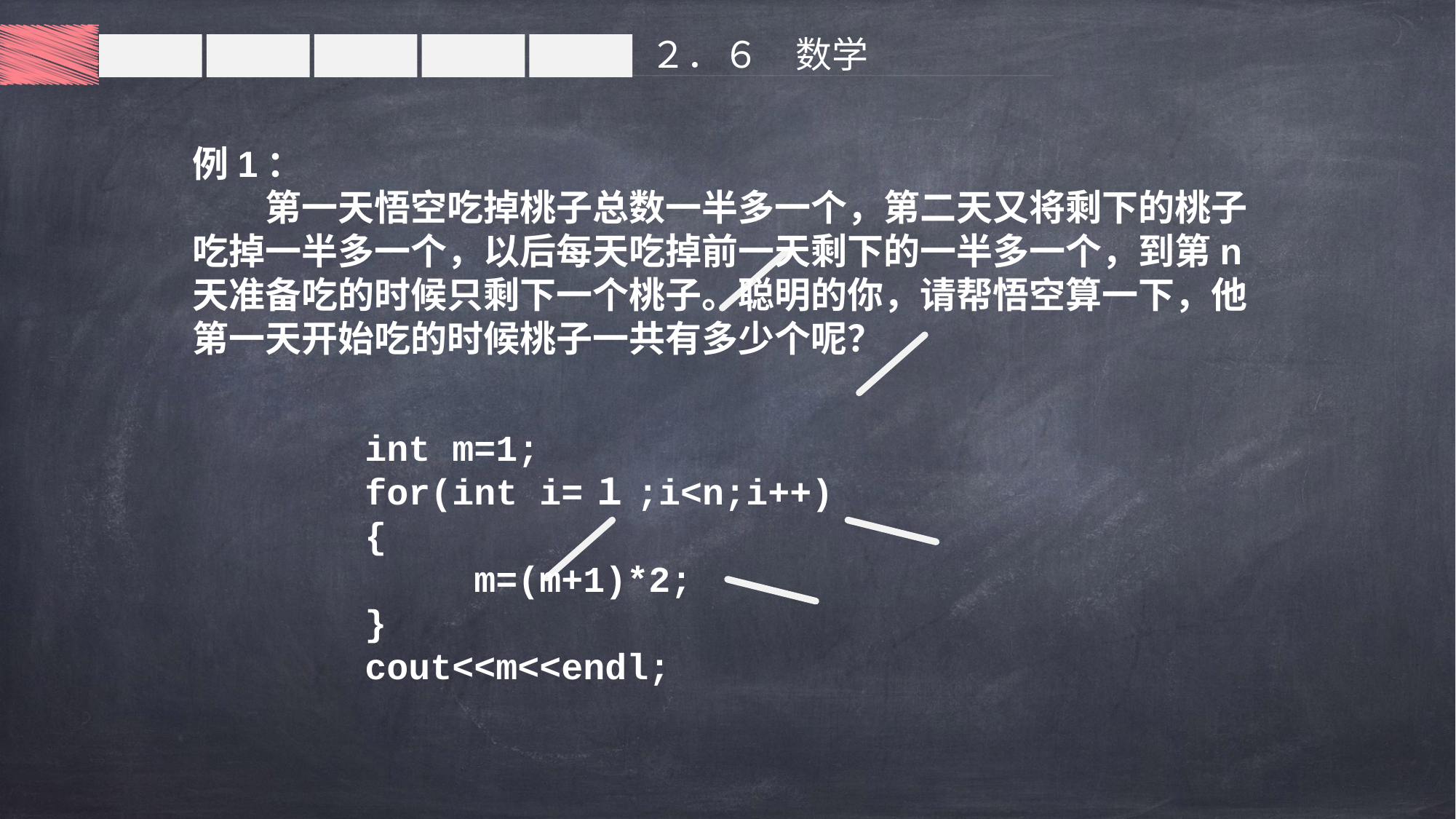

２．６　数学

例1：
　　第一天悟空吃掉桃子总数一半多一个，第二天又将剩下的桃子吃掉一半多一个，以后每天吃掉前一天剩下的一半多一个，到第n天准备吃的时候只剩下一个桃子。聪明的你，请帮悟空算一下，他第一天开始吃的时候桃子一共有多少个呢？

int m=1;for(int i=１;i<n;i++){	m=(m+1)*2;}cout<<m<<endl;